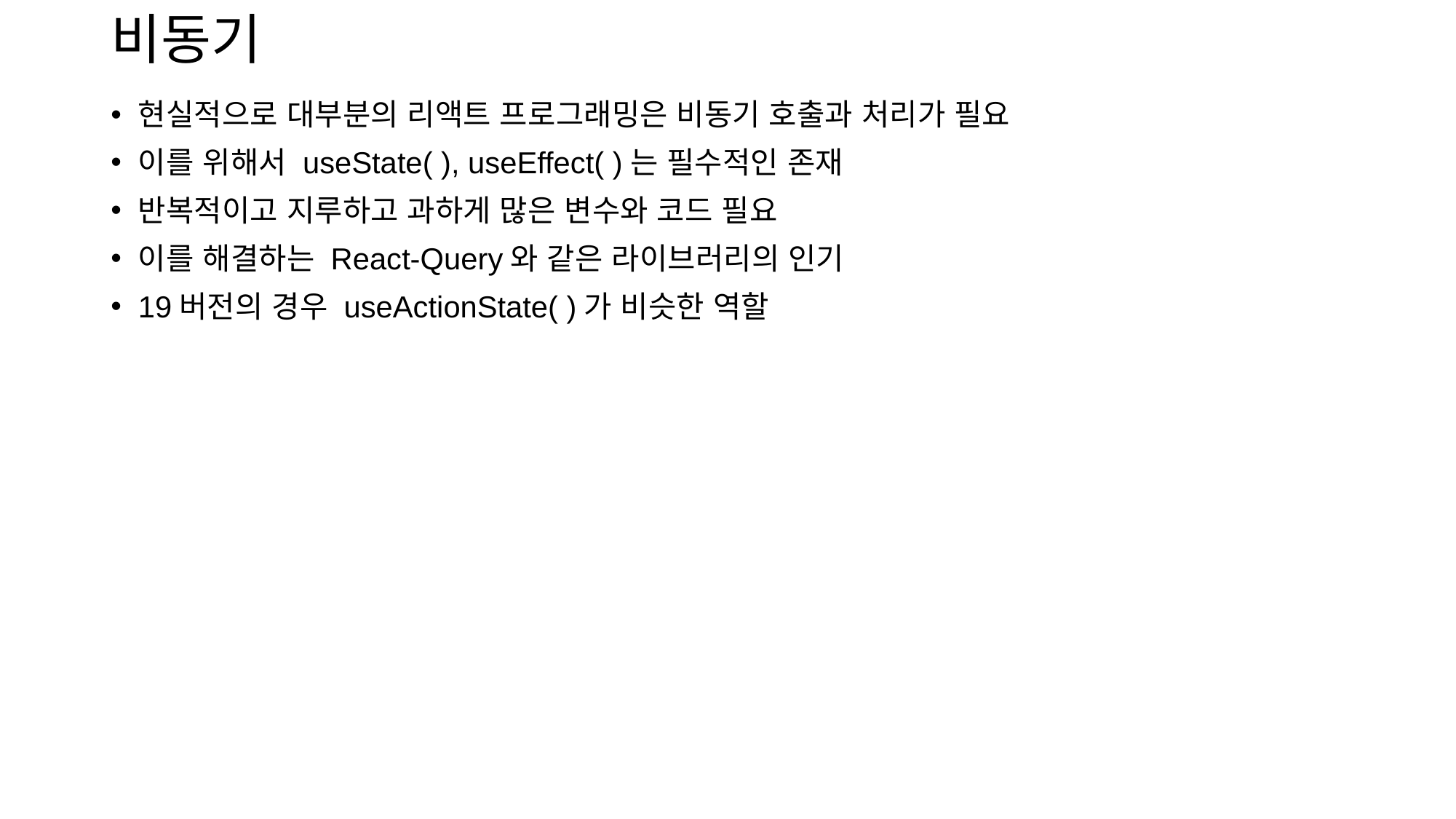

# 비동기
현실적으로 대부분의 리액트 프로그래밍은 비동기 호출과 처리가 필요
이를 위해서 useState( ), useEffect( )는 필수적인 존재
반복적이고 지루하고 과하게 많은 변수와 코드 필요
이를 해결하는 React-Query와 같은 라이브러리의 인기
19버전의 경우 useActionState( )가 비슷한 역할